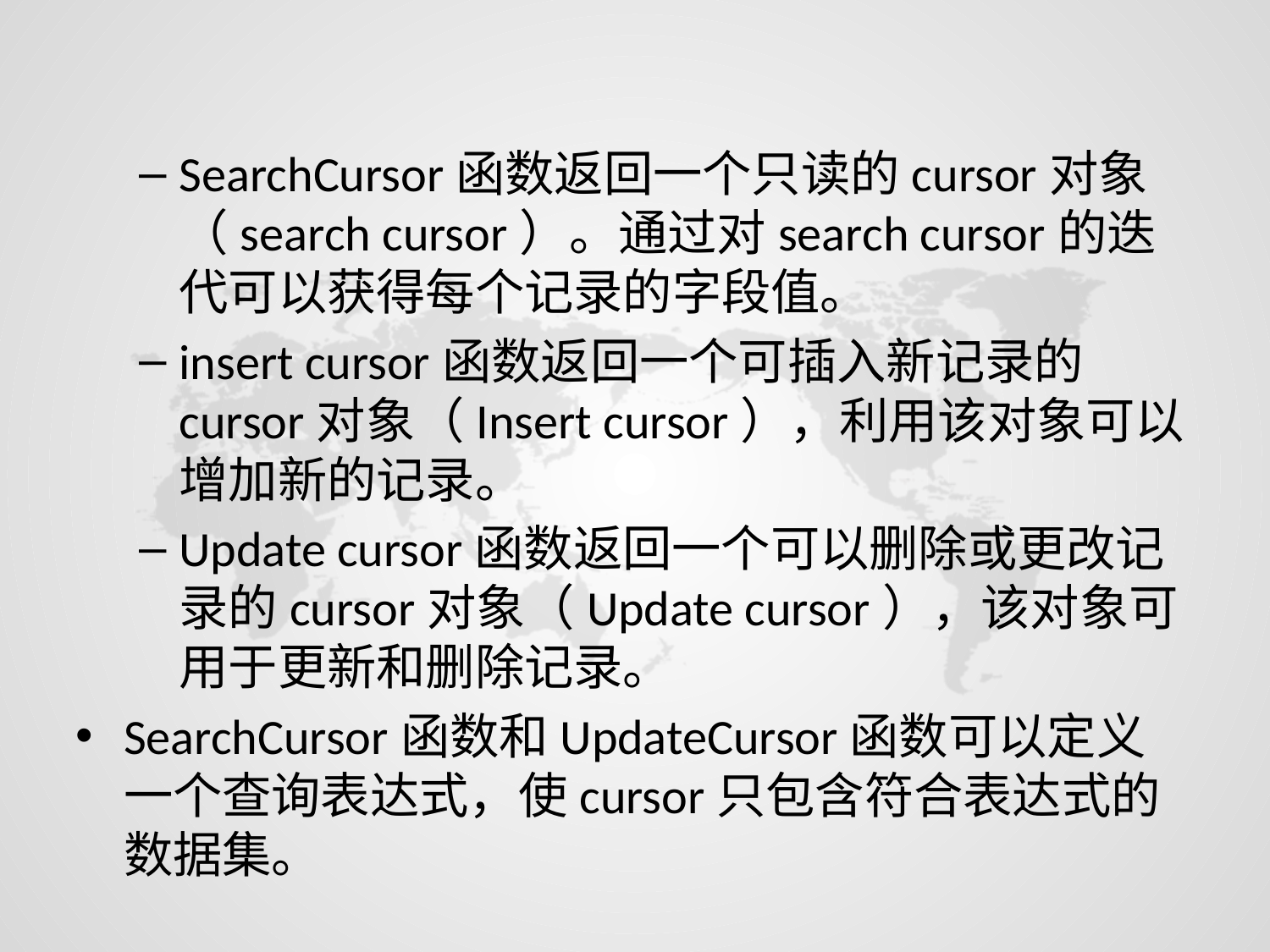

SearchCursor函数返回一个只读的cursor对象（search cursor）。通过对search cursor的迭代可以获得每个记录的字段值。
insert cursor函数返回一个可插入新记录的cursor对象（Insert cursor），利用该对象可以增加新的记录。
Update cursor函数返回一个可以删除或更改记录的cursor对象（Update cursor），该对象可用于更新和删除记录。
SearchCursor函数和UpdateCursor函数可以定义一个查询表达式，使cursor只包含符合表达式的数据集。